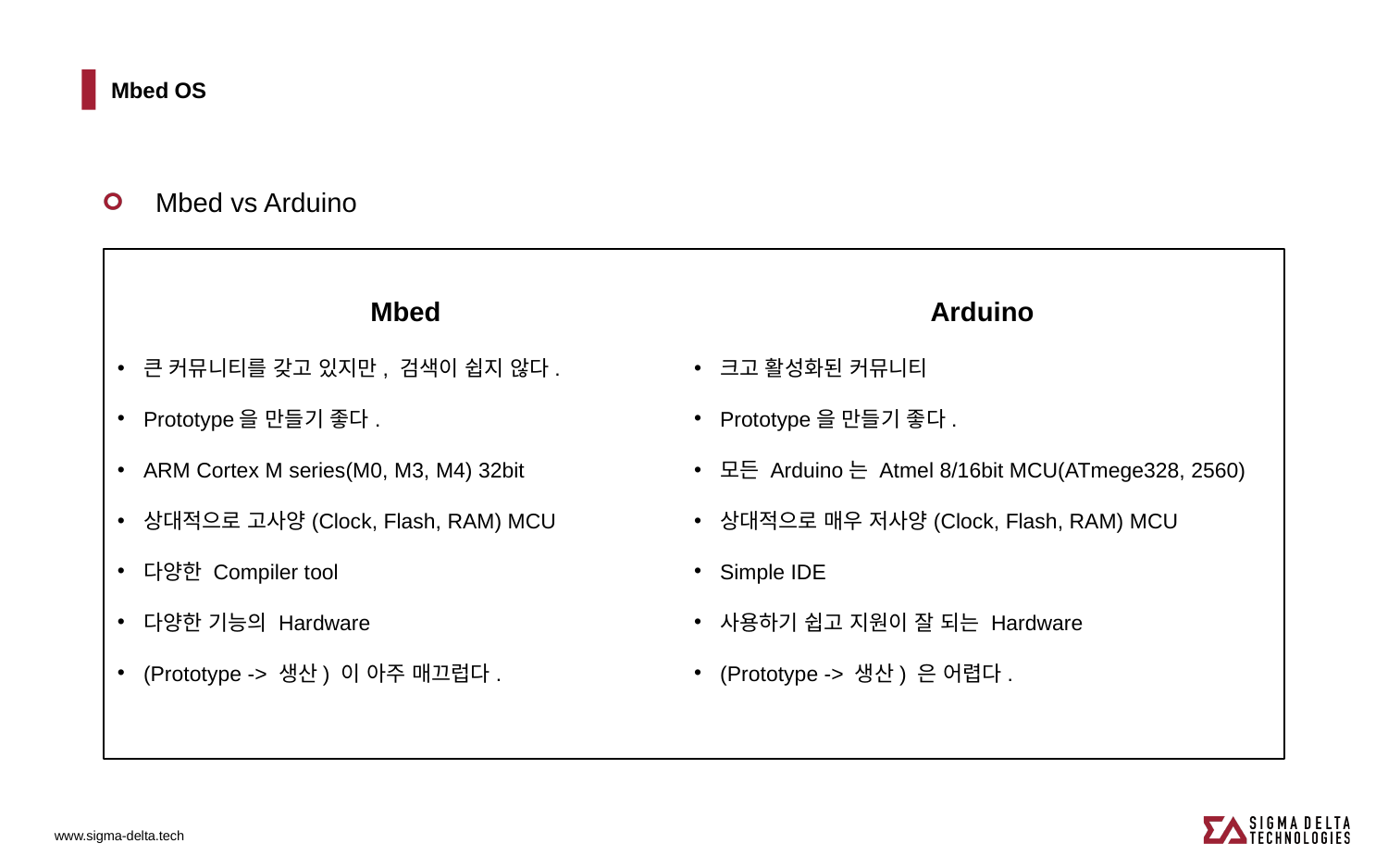

# Mbed OS
Mbed vs Arduino

Mbed

큰 커뮤니티를 갖고 있지만, 검색이 쉽지 않다.

Prototype을 만들기 좋다.

ARM Cortex M series(M0, M3, M4) 32bit

상대적으로 고사양(Clock, Flash, RAM) MCU

다양한 Compiler tool

다양한 기능의 Hardware

(Prototype -> 생산) 이 아주 매끄럽다.

Arduino

크고 활성화된 커뮤니티

Prototype을 만들기 좋다.

모든 Arduino는 Atmel 8/16bit MCU(ATmege328, 2560)

상대적으로 매우 저사양(Clock, Flash, RAM) MCU

Simple IDE

사용하기 쉽고 지원이 잘 되는 Hardware

(Prototype -> 생산) 은 어렵다.